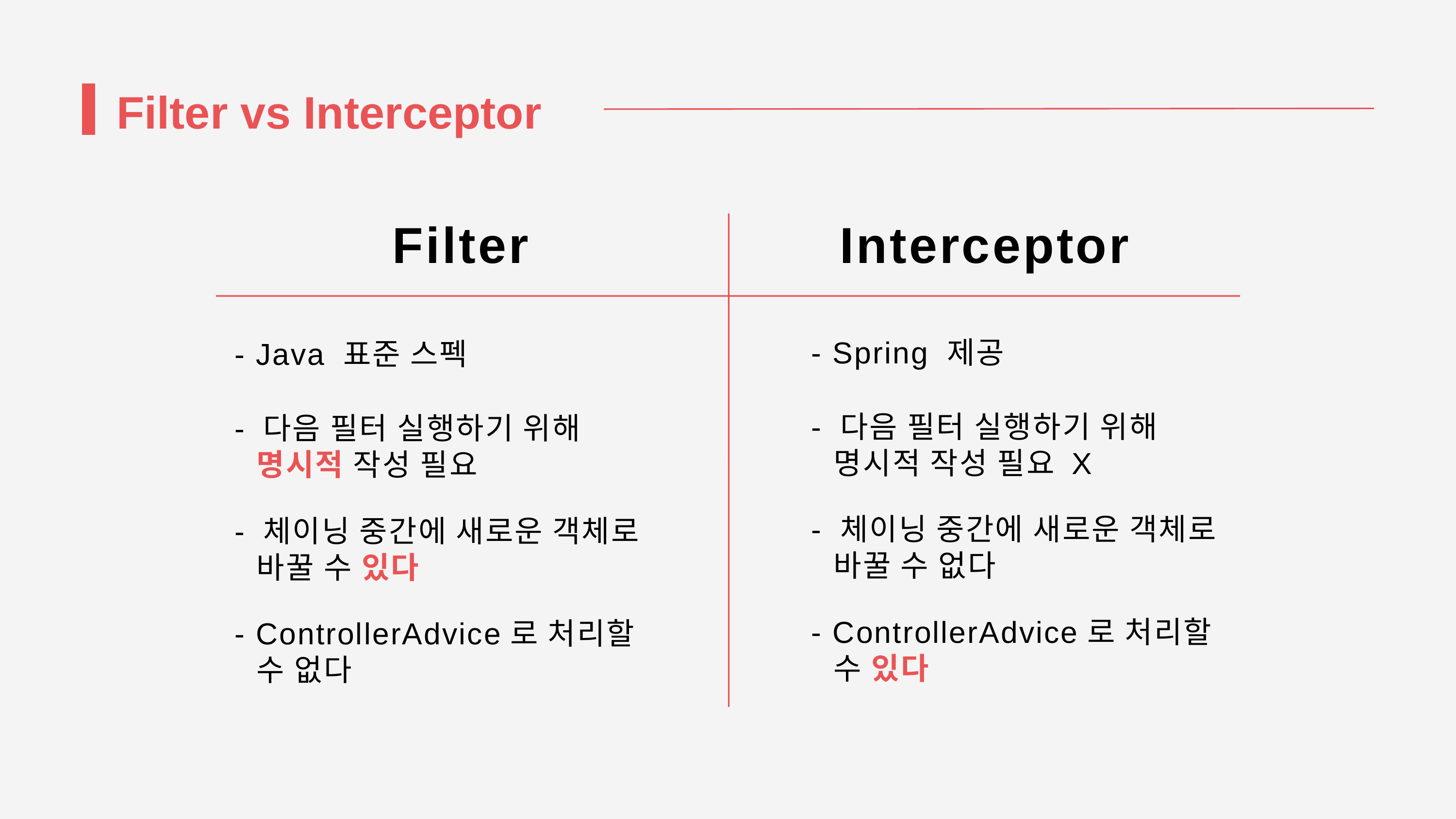

Filter vs Interceptor

Filter
Interceptor

 - Spring 제공
 - Java 표준 스펙
 - 다음 필터 실행하기 위해
   명시적 작성 필요 X
 - 다음 필터 실행하기 위해
   명시적 작성 필요
 - 체이닝 중간에 새로운 객체로
   바꿀 수 없다
 - 체이닝 중간에 새로운 객체로
   바꿀 수 있다
 - ControllerAdvice로 처리할
   수 있다
 - ControllerAdvice로 처리할
   수 없다